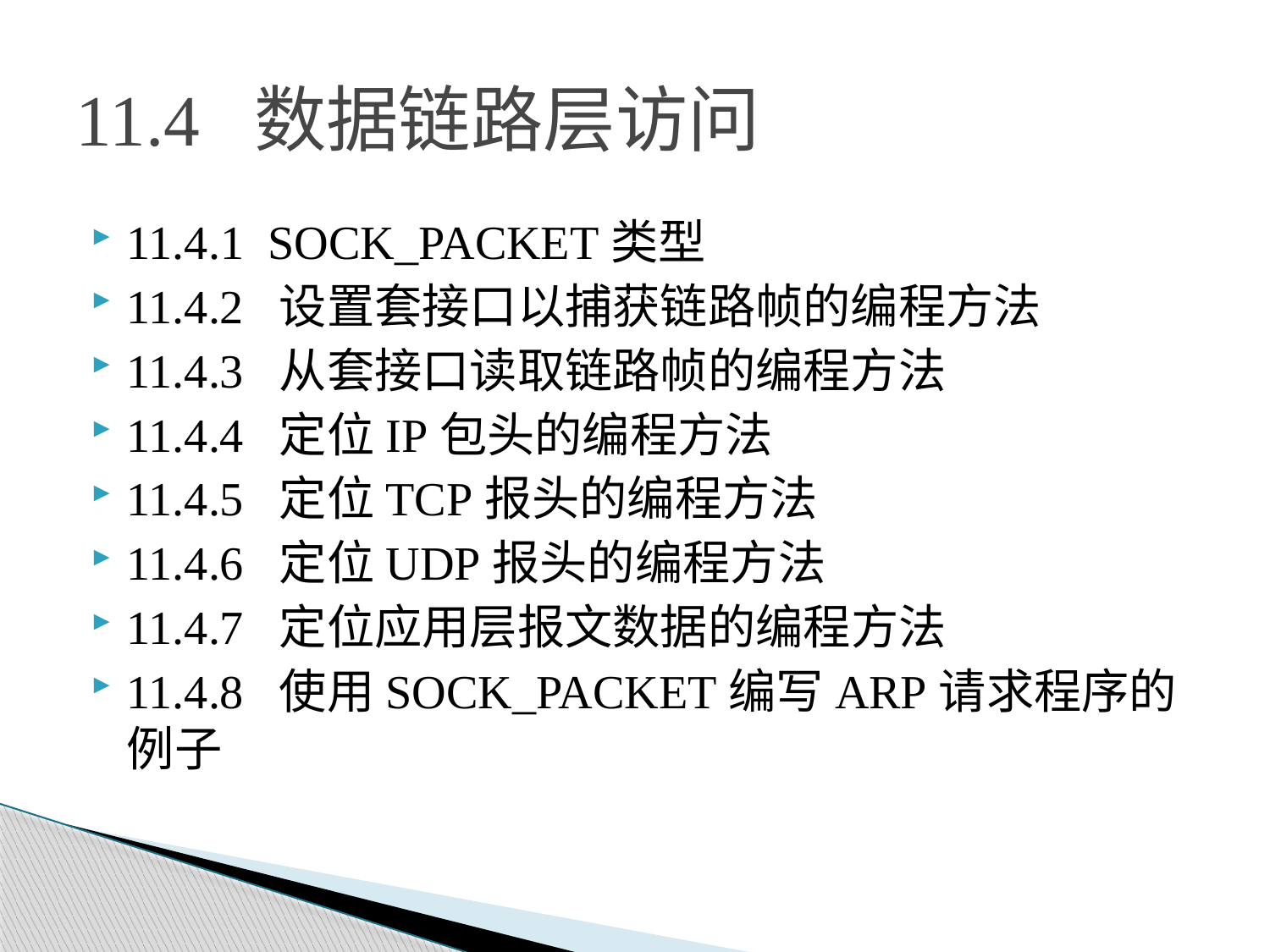

# 11.4  数据链路层访问
11.4.1  SOCK_PACKET类型
11.4.2  设置套接口以捕获链路帧的编程方法
11.4.3  从套接口读取链路帧的编程方法
11.4.4  定位IP包头的编程方法
11.4.5  定位TCP报头的编程方法
11.4.6  定位UDP报头的编程方法
11.4.7  定位应用层报文数据的编程方法
11.4.8  使用SOCK_PACKET编写ARP请求程序的例子